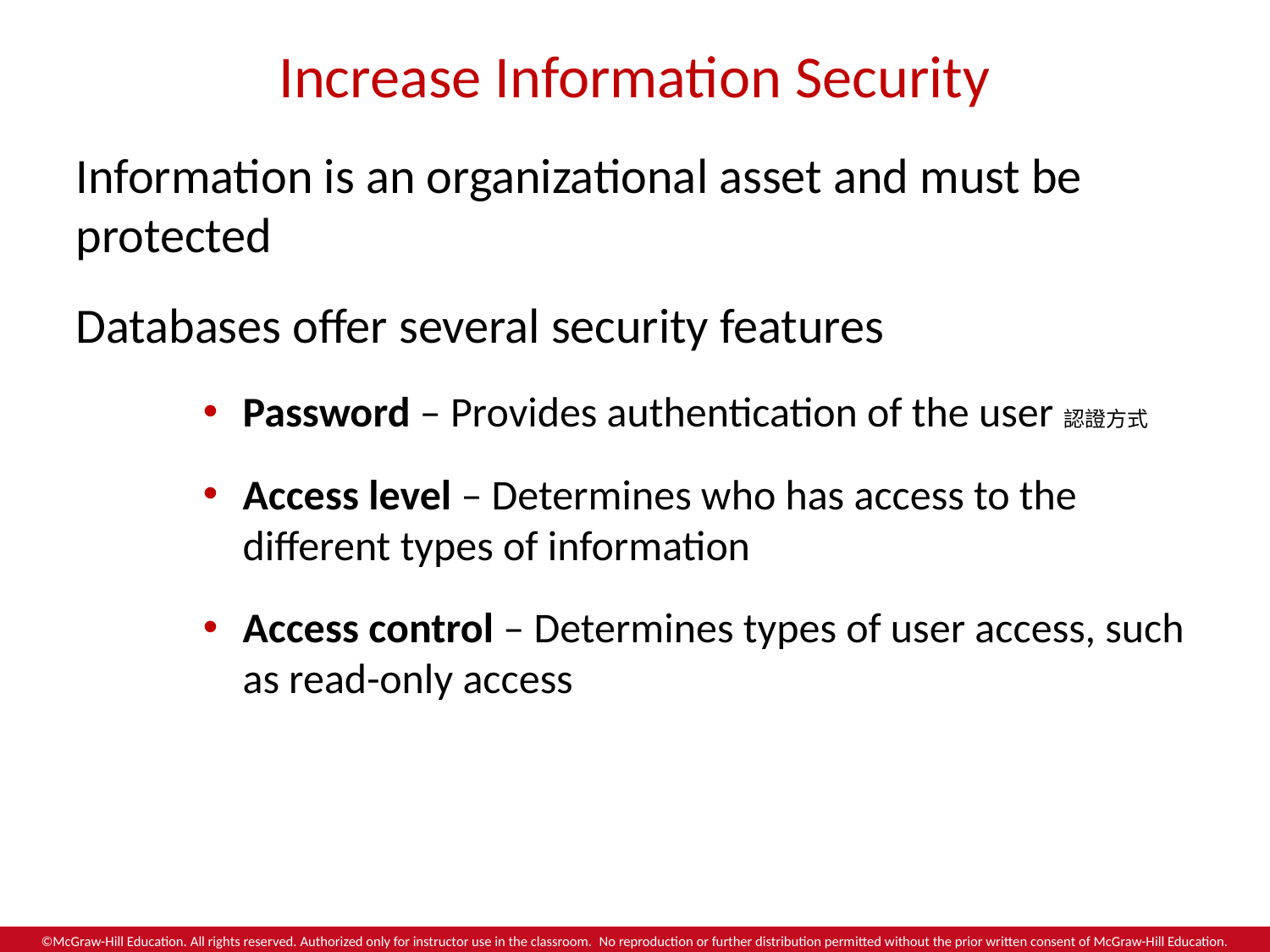

# Increase Information Security
Information is an organizational asset and must be protected
Databases offer several security features
Password – Provides authentication of the user認證方式
Access level – Determines who has access to the different types of information
Access control – Determines types of user access, such as read-only access